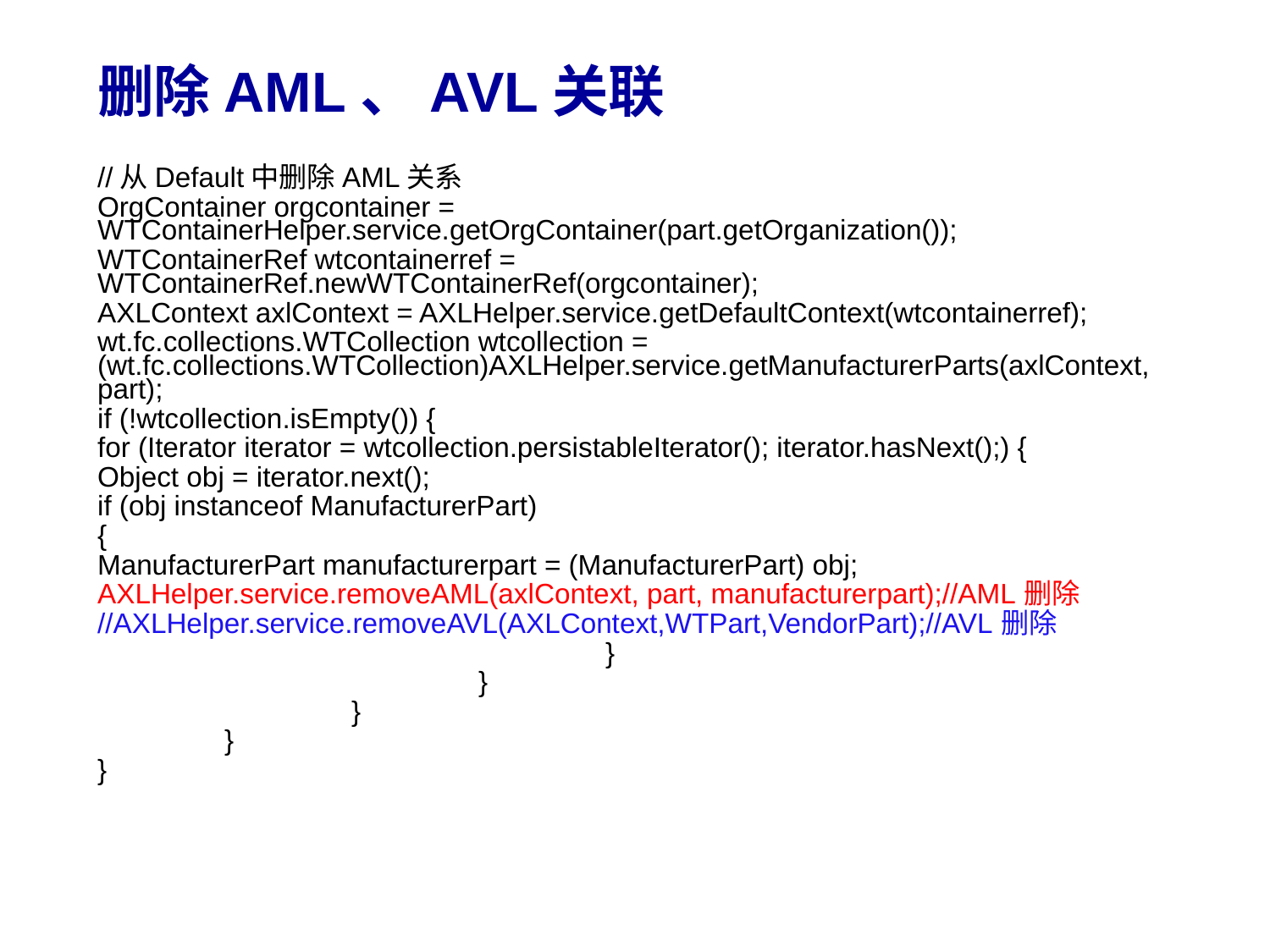

# 删除AML、AVL关联
//从Default中删除AML关系
OrgContainer orgcontainer = WTContainerHelper.service.getOrgContainer(part.getOrganization());
WTContainerRef wtcontainerref = WTContainerRef.newWTContainerRef(orgcontainer);
AXLContext axlContext = AXLHelper.service.getDefaultContext(wtcontainerref);
wt.fc.collections.WTCollection wtcollection = (wt.fc.collections.WTCollection)AXLHelper.service.getManufacturerParts(axlContext, part);
if (!wtcollection.isEmpty()) {
for (Iterator iterator = wtcollection.persistableIterator(); iterator.hasNext();) {
Object obj = iterator.next();
if (obj instanceof ManufacturerPart)
{
ManufacturerPart manufacturerpart = (ManufacturerPart) obj;
AXLHelper.service.removeAML(axlContext, part, manufacturerpart);//AML删除
//AXLHelper.service.removeAVL(AXLContext,WTPart,VendorPart);//AVL删除
				}
			}
		}
	}
}